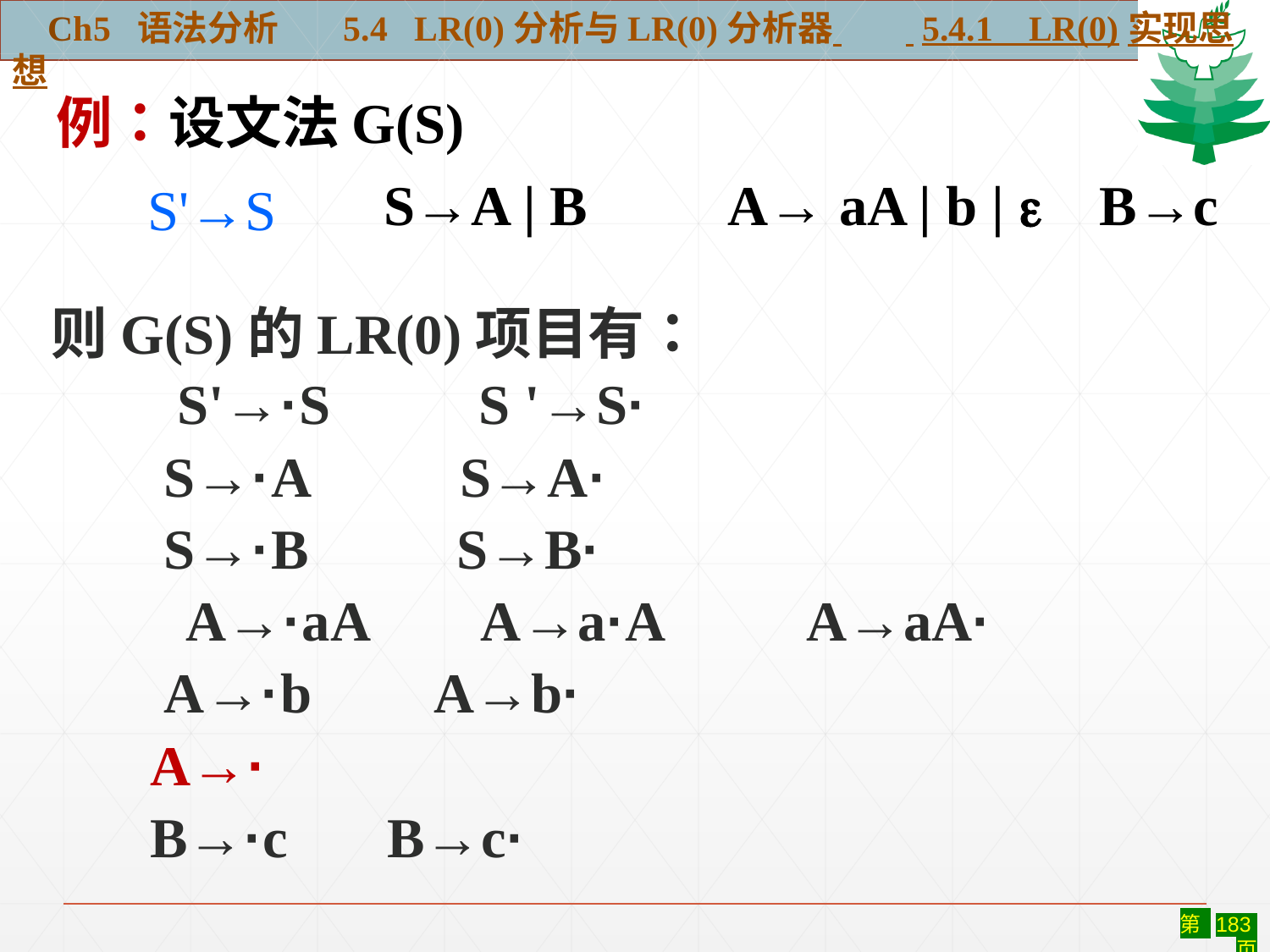

Ch5  语法分析       5.4   LR(0)分析与LR(0)分析器          5.4.1    LR(0)实现思想
 例：设文法G(S)
　                      S→A | B　　A→ aA | b | ε    B→c
 S'→S
则G(S)的LR(0)项目有：
　　S'→·S　     S '→S·
        S→·A　     S→A·
        S→·B　     S→B·
 　   A→·aA　  A→a·A　　A→aA·
        A→·b　   A→b·
       A→·
       B→·c       B→c·